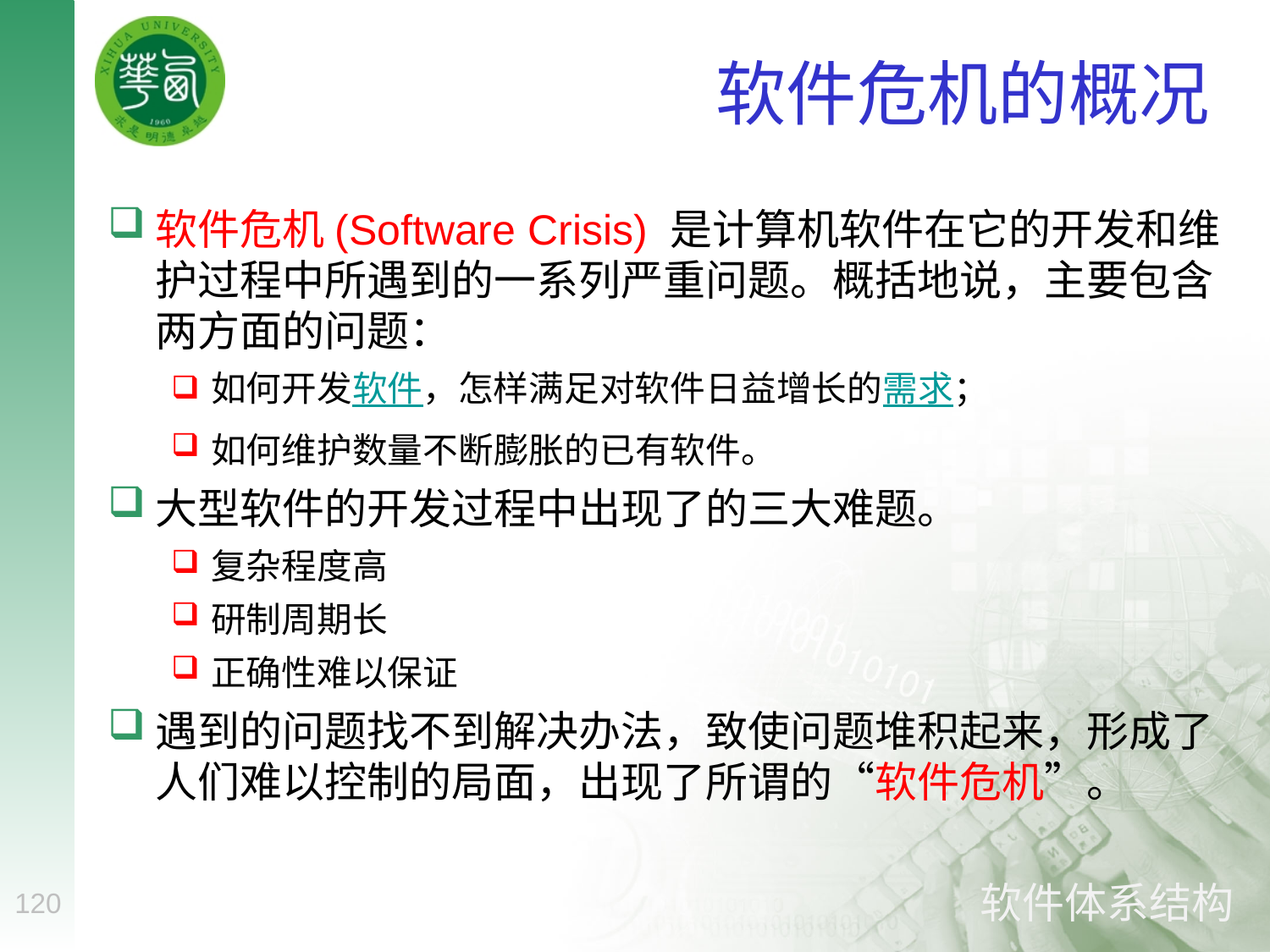

# 软件危机的概况
软件危机(Software Crisis) 是计算机软件在它的开发和维护过程中所遇到的一系列严重问题。概括地说，主要包含两方面的问题：
如何开发软件，怎样满足对软件日益增长的需求；
如何维护数量不断膨胀的已有软件。
大型软件的开发过程中出现了的三大难题。
复杂程度高
研制周期长
正确性难以保证
遇到的问题找不到解决办法，致使问题堆积起来，形成了人们难以控制的局面，出现了所谓的“软件危机”。
120